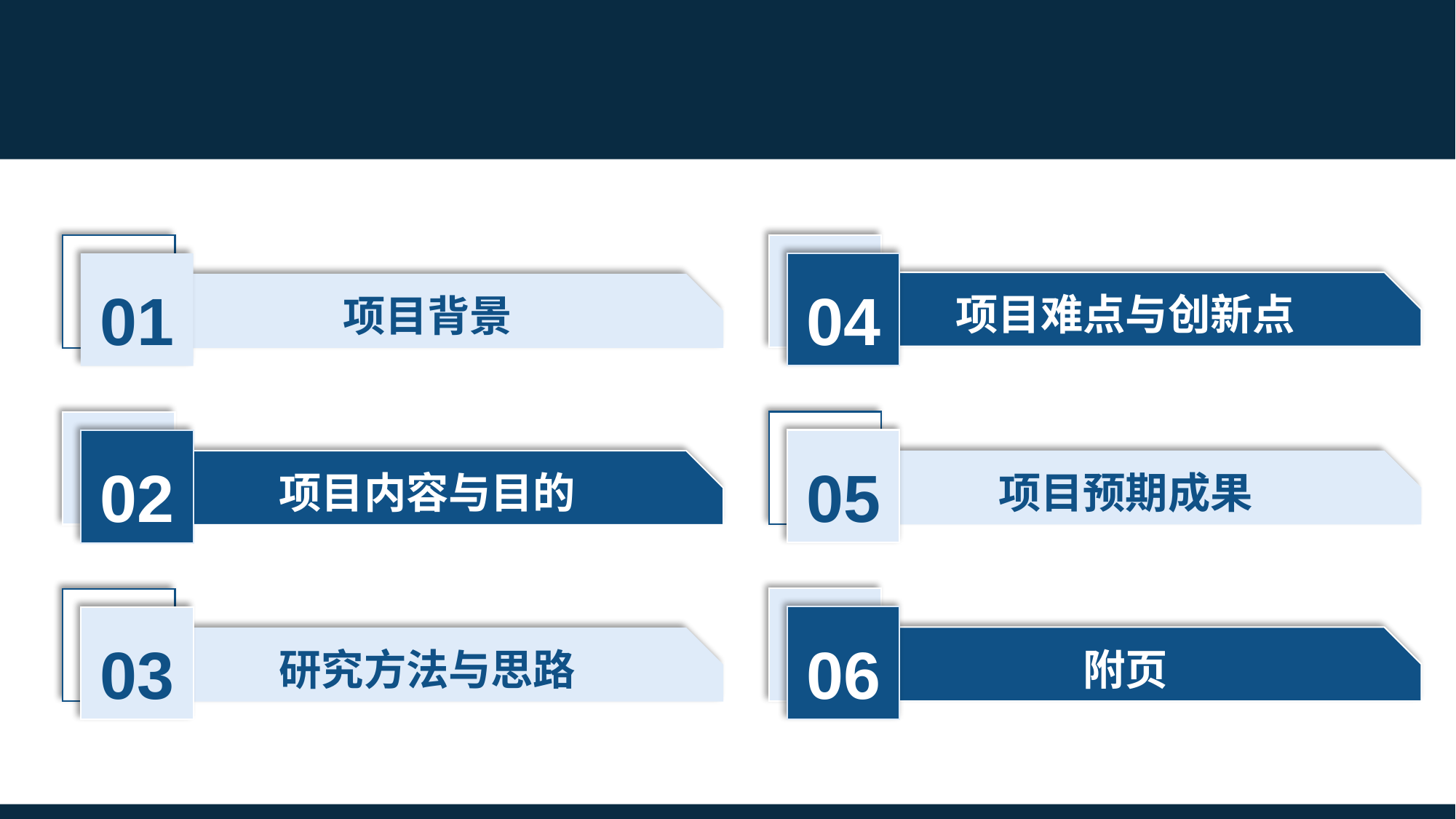

目 录
Catalogue

04
项目难点与创新点

01
项目背景

05
项目预期成果

02
项目内容与目的

06
附页

03
研究方法与思路